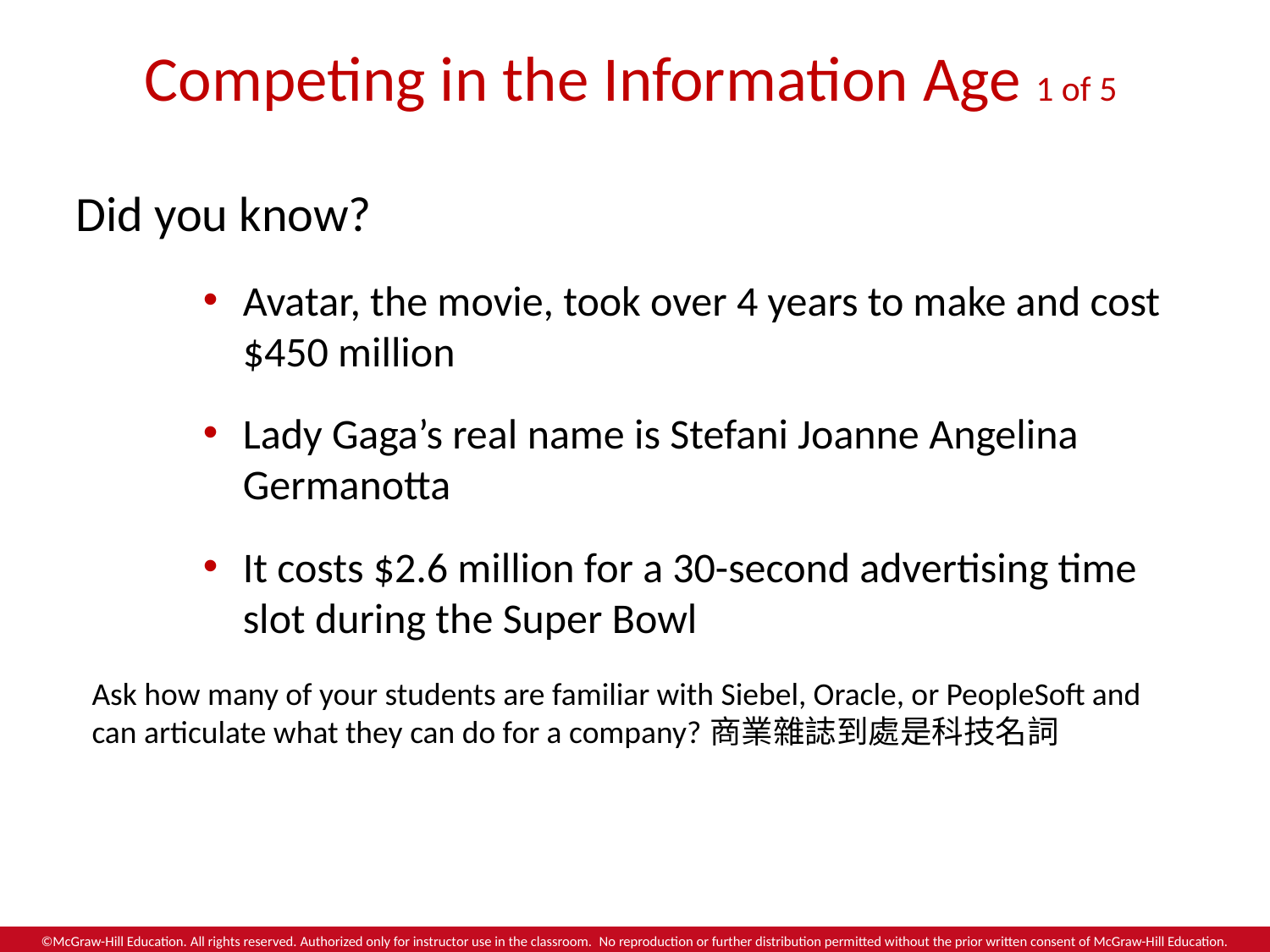

# Competing in the Information Age 1 of 5
Did you know?
Avatar, the movie, took over 4 years to make and cost $450 million
Lady Gaga’s real name is Stefani Joanne Angelina Germanotta
It costs $2.6 million for a 30-second advertising time slot during the Super Bowl
Ask how many of your students are familiar with Siebel, Oracle, or PeopleSoft and can articulate what they can do for a company?商業雜誌到處是科技名詞